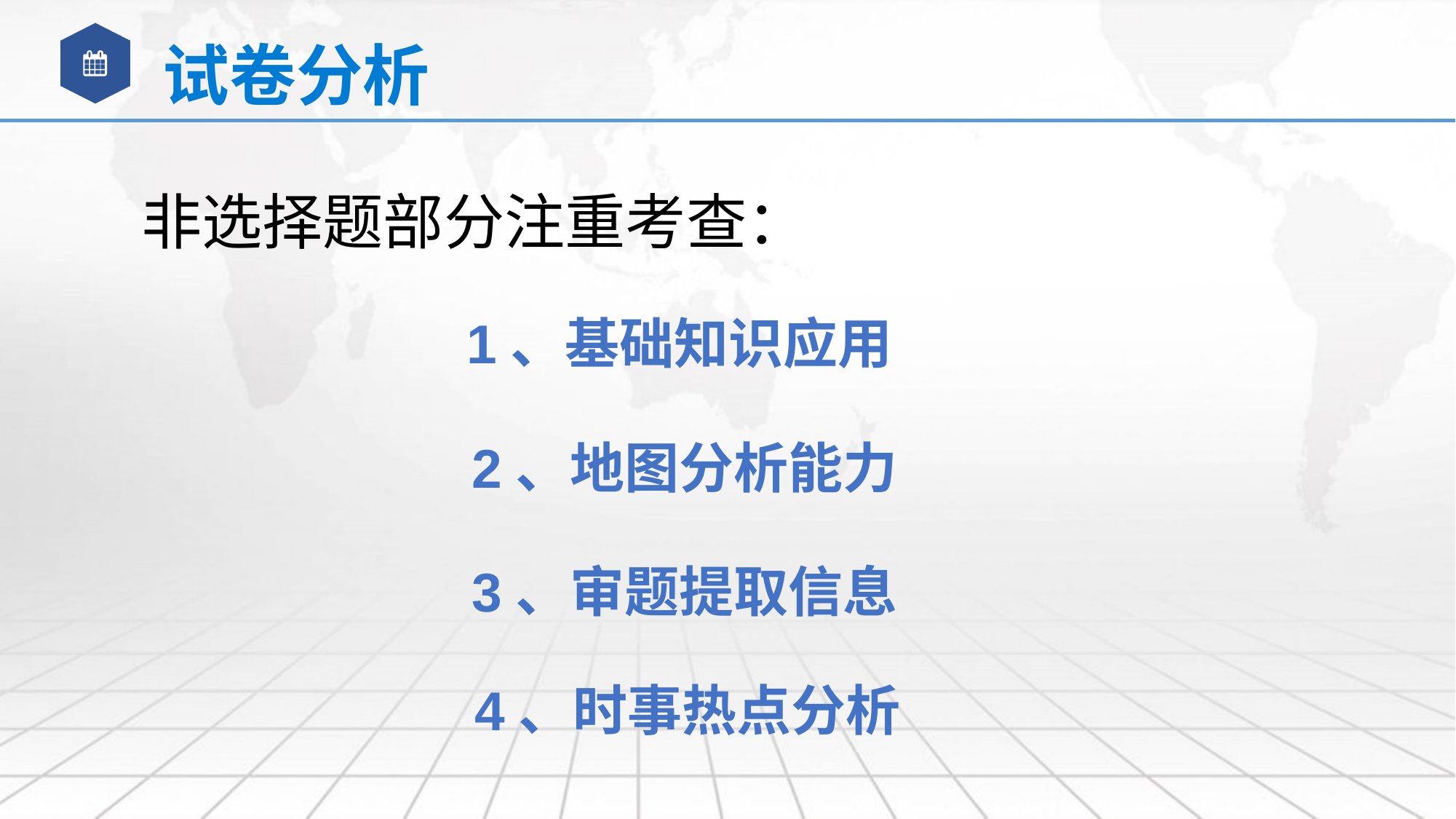

试卷分析

非选择题部分注重考查：
1、基础知识应用
2、地图分析能力
3、审题提取信息
4、时事热点分析